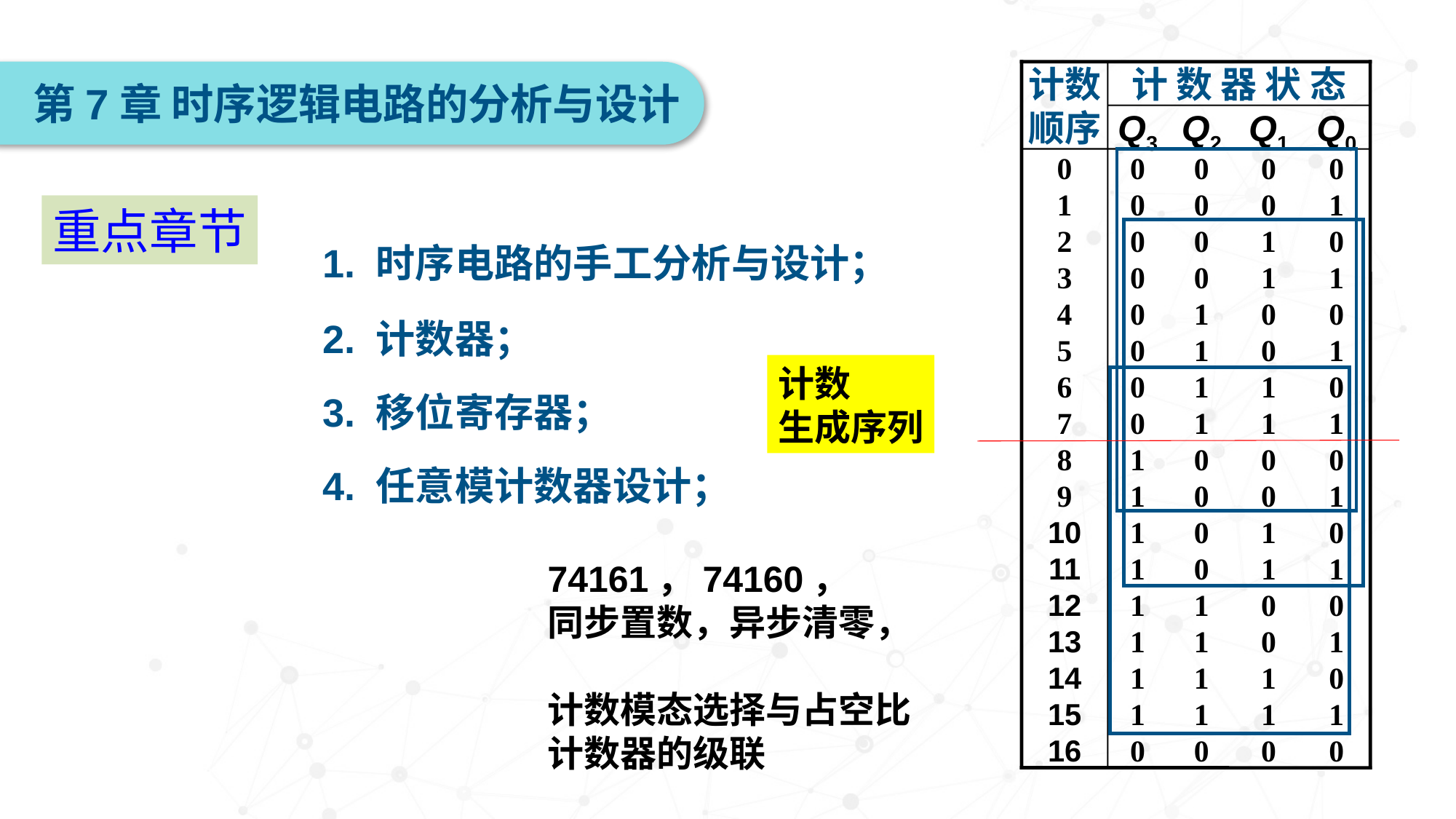

计数顺序

计 数 器 状 态

Q3

Q2
Q1
Q0
0

0
0
0
0
1
0
0
0
1
2
0
0
1
0
3
0
0
1
1
4
0
1
0
0
5
0
1
0
1
6
0
1
1
0
7
0
1
1
1
8
1
0
0
0
9
1
0
0
1
10
1
0
1
0
11
1
0
1
1
12
1
1
0
0
13
1
1
0
1
14
1
1
1
0
15
1
1
1
1
16
0
0
0
0

第7章 时序逻辑电路的分析与设计

重点章节

1. 时序电路的手工分析与设计；
2. 计数器；
计数
生成序列

3. 移位寄存器；
4. 任意模计数器设计；
74161，74160，
同步置数，异步清零，

计数模态选择与占空比
计数器的级联